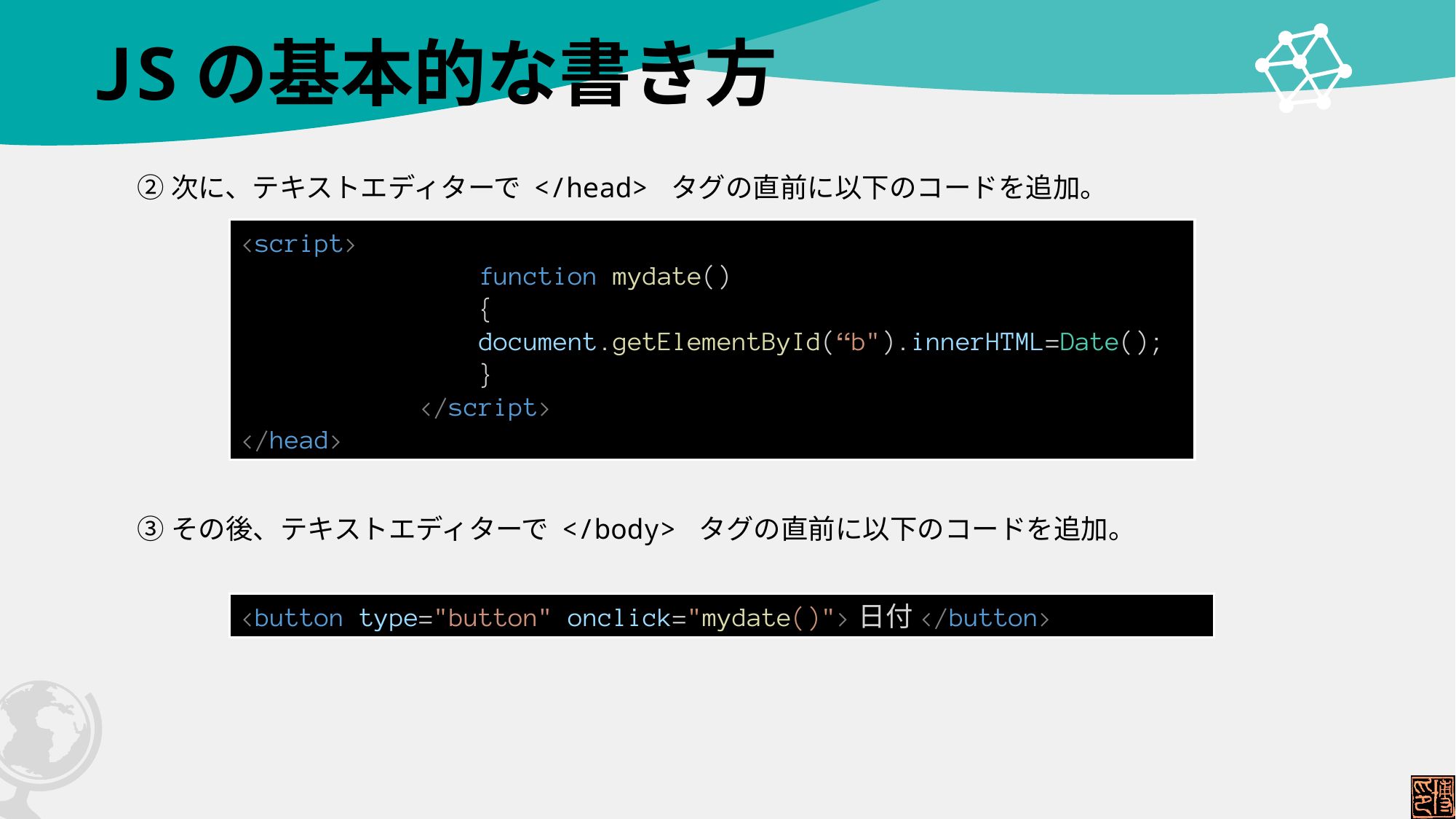

# JSの基本的な書き方
②次に、テキストエディターで </head> タグの直前に以下のコードを追加。
<script>
                function mydate()
                {
                document.getElementById(“b").innerHTML=Date();
                }
            </script>
</head>
③その後、テキストエディターで </body> タグの直前に以下のコードを追加。
<button type="button" onclick="mydate()">日付</button>